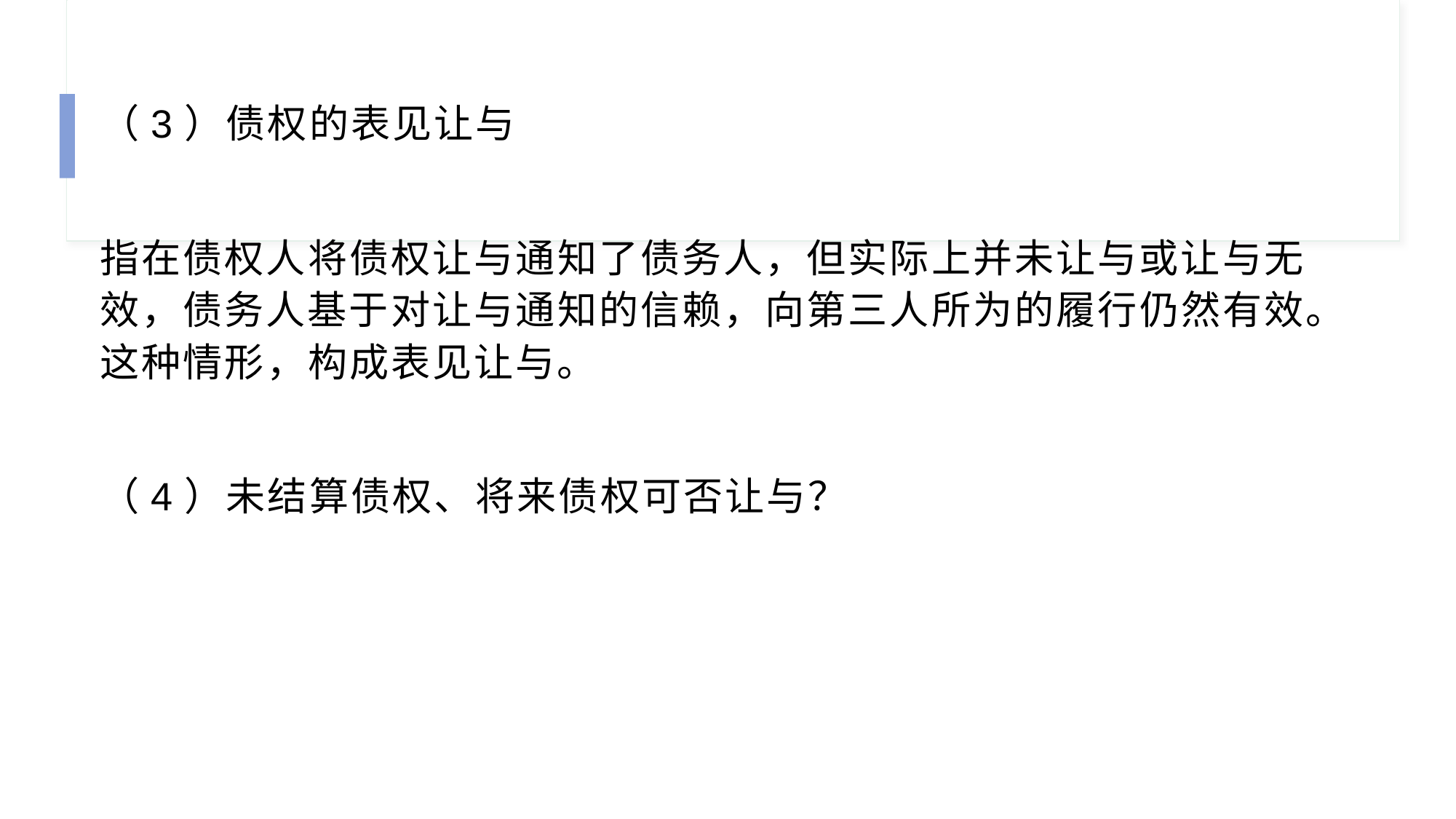

（3）债权的表见让与

指在债权人将债权让与通知了债务人，但实际上并未让与或让与无效，债务人基于对让与通知的信赖，向第三人所为的履行仍然有效。这种情形，构成表见让与。

（4）未结算债权、将来债权可否让与？